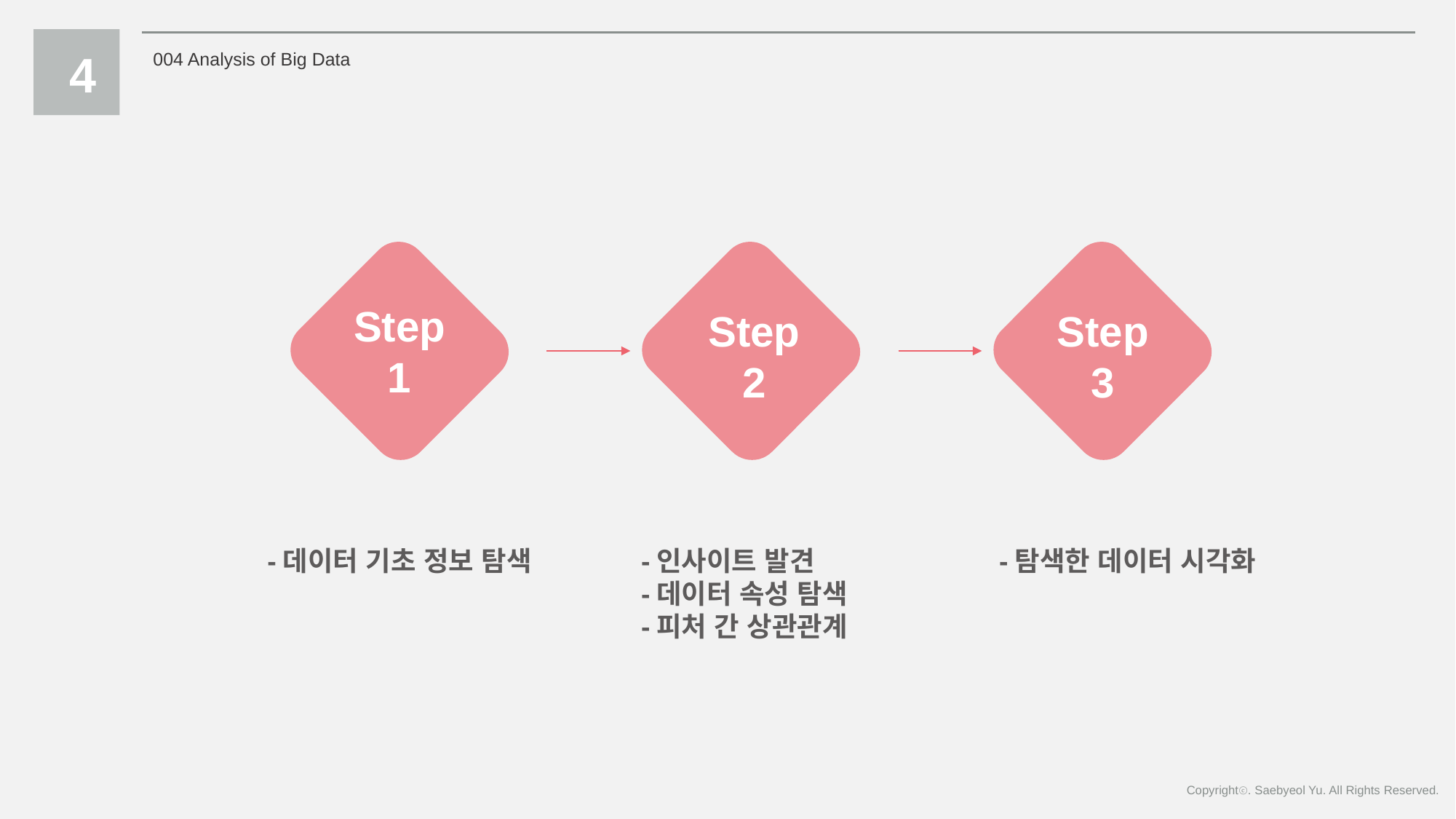

4
004 Analysis of Big Data

Step1
Step3
Step2
-데이터 기초 정보 탐색
-인사이트 발견
-데이터 속성 탐색
-피처 간 상관관계
-탐색한 데이터 시각화